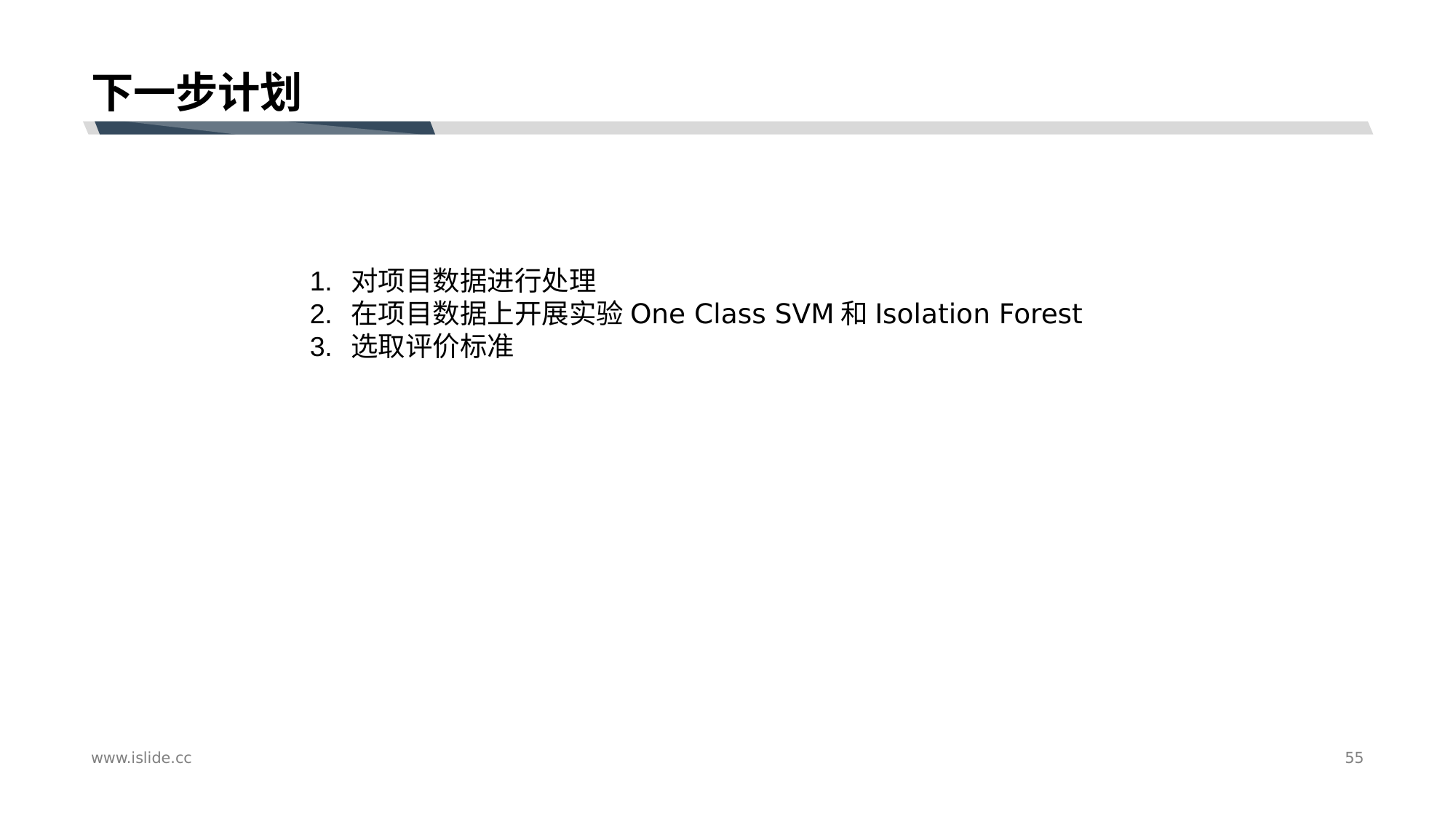

# 下一步计划
对项目数据进行处理
在项目数据上开展实验One Class SVM和Isolation Forest
选取评价标准
www.islide.cc
55